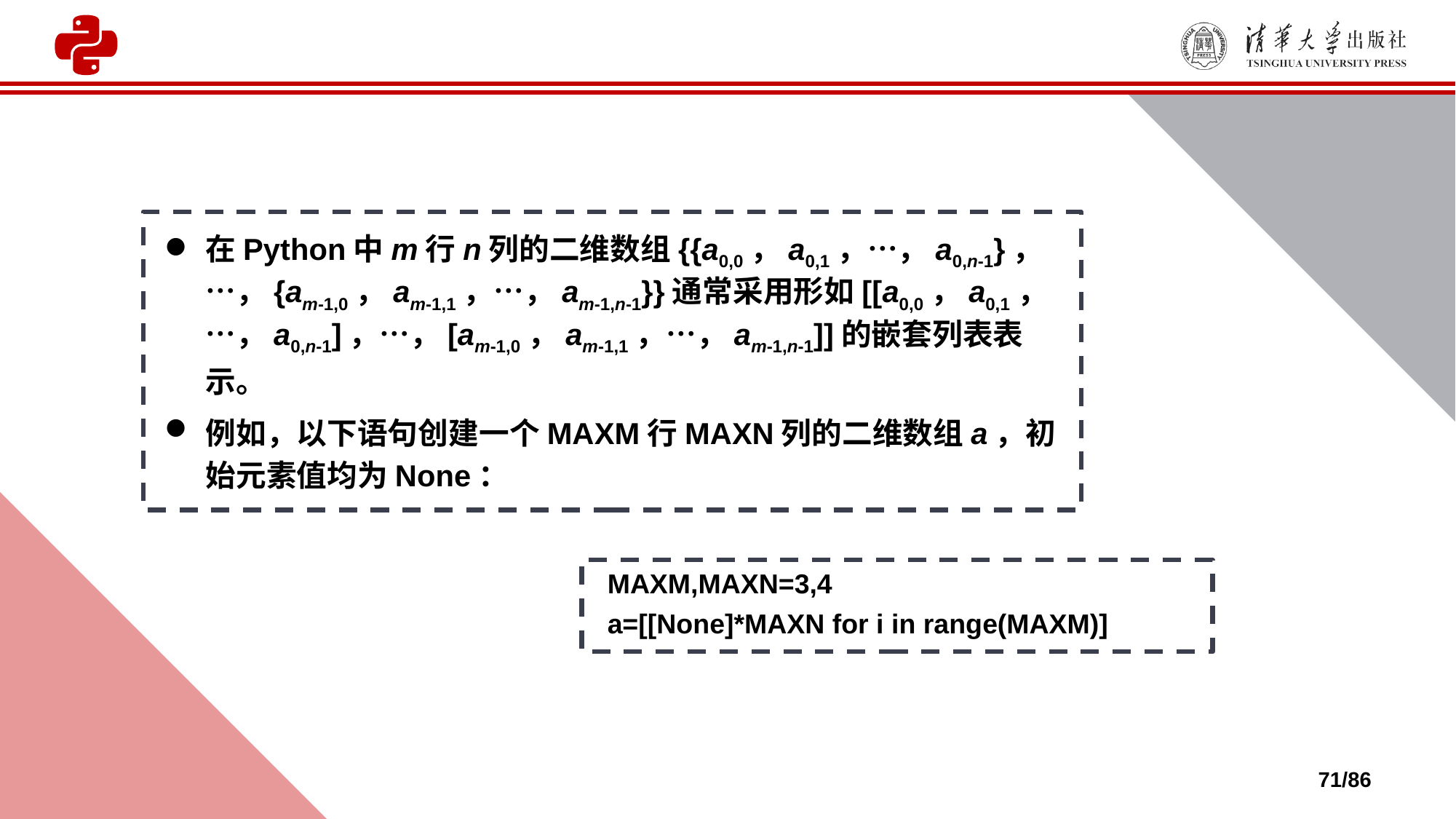

在Python中m行n列的二维数组{{a0,0，a0,1，…，a0,n-1}，…，{am-1,0，am-1,1，…，am-1,n-1}}通常采用形如[[a0,0，a0,1，…，a0,n-1]，…，[am-1,0，am-1,1，…，am-1,n-1]]的嵌套列表表示。
例如，以下语句创建一个MAXM行MAXN列的二维数组a，初始元素值均为None：

MAXM,MAXN=3,4
a=[[None]*MAXN for i in range(MAXM)]
71/86